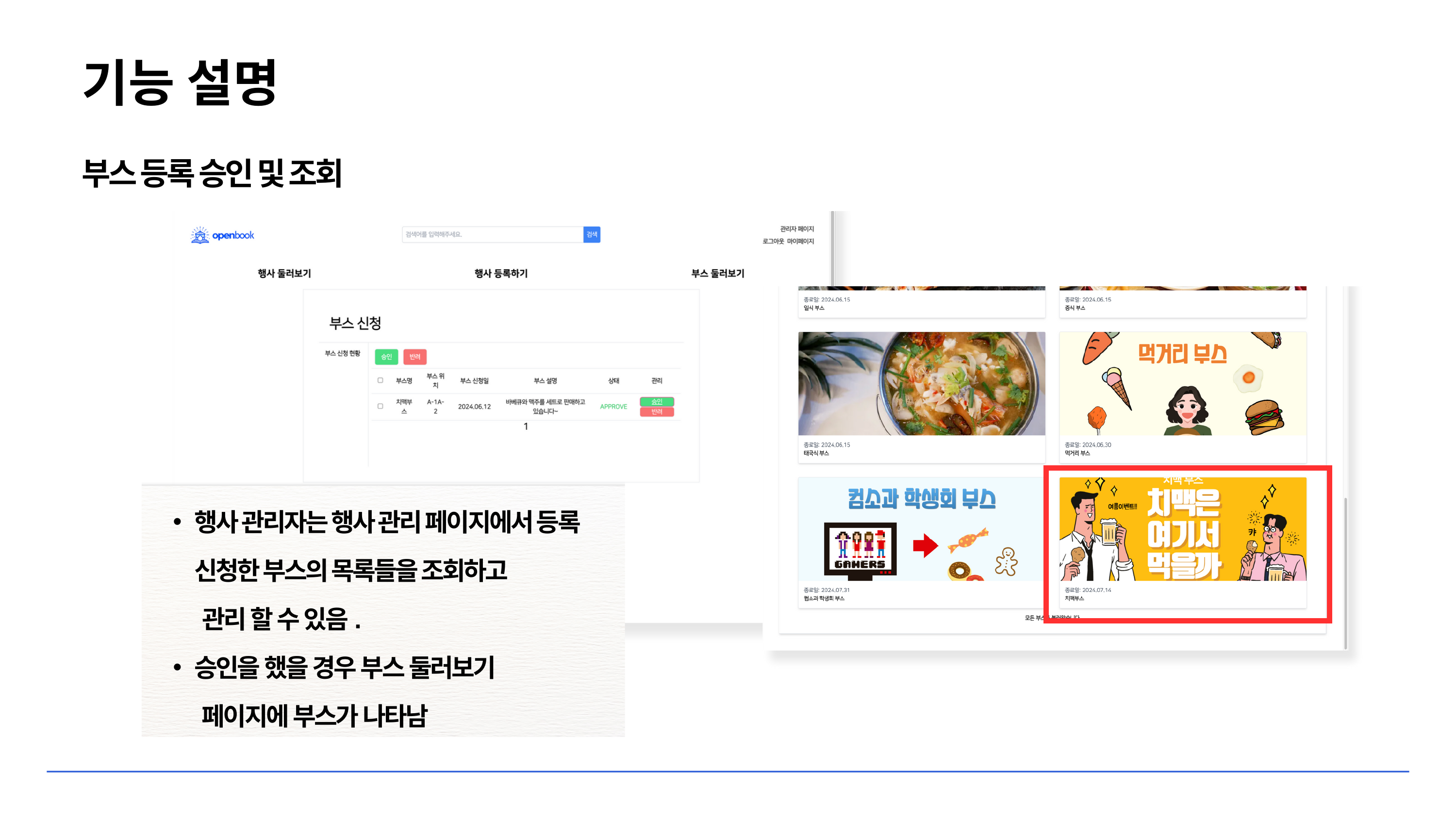

기능 설명
부스 등록 승인 및 조회

행사 관리자는 행사 관리 페이지에서 등록 신청한 부스의 목록들을 조회하고
    관리 할 수 있음.
승인을 했을 경우 부스 둘러보기
        페이지에 부스가 나타남